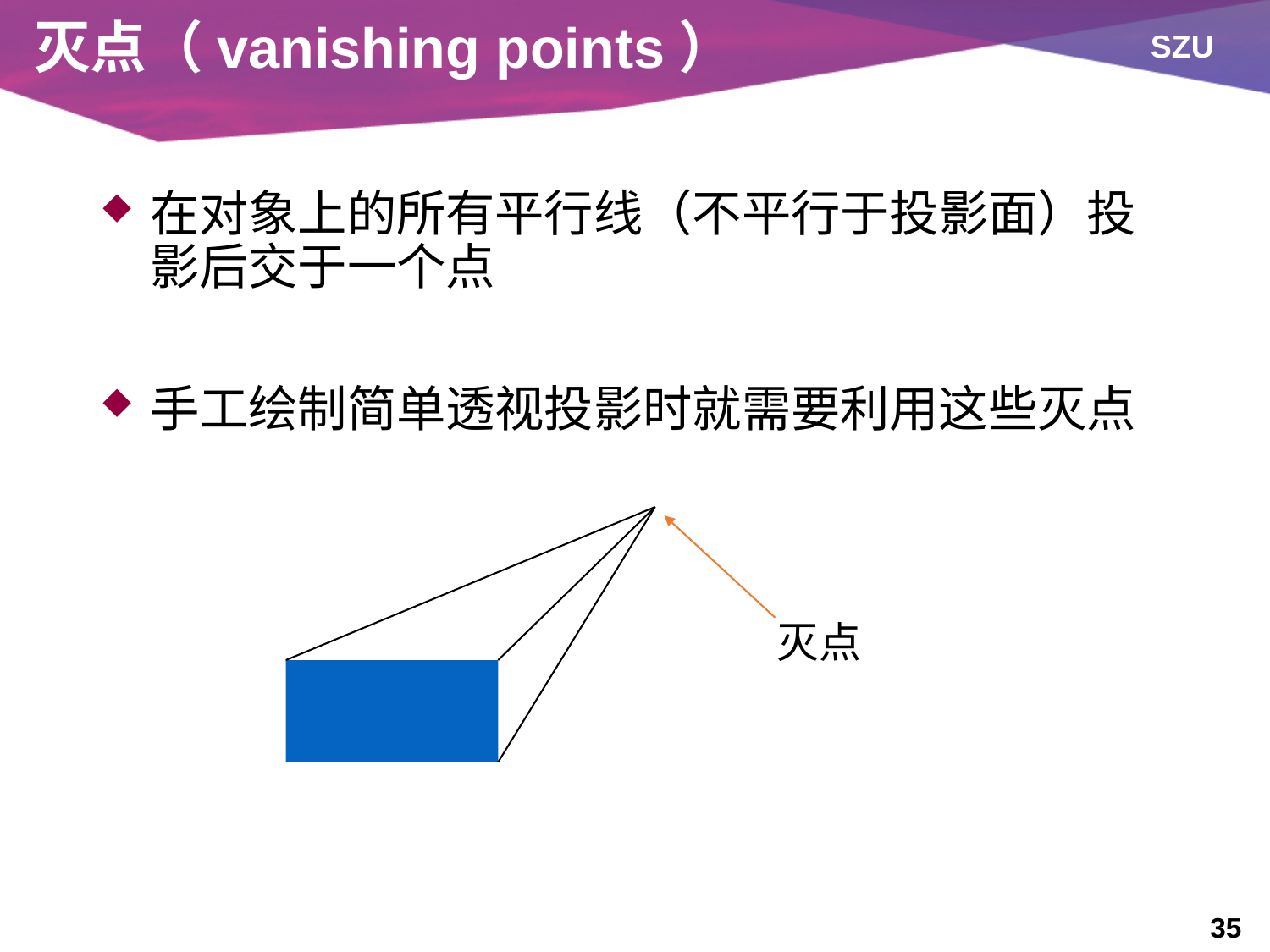

# 灭点（vanishing points）
在对象上的所有平行线（不平行于投影面）投影后交于一个点

手工绘制简单透视投影时就需要利用这些灭点

灭点
35